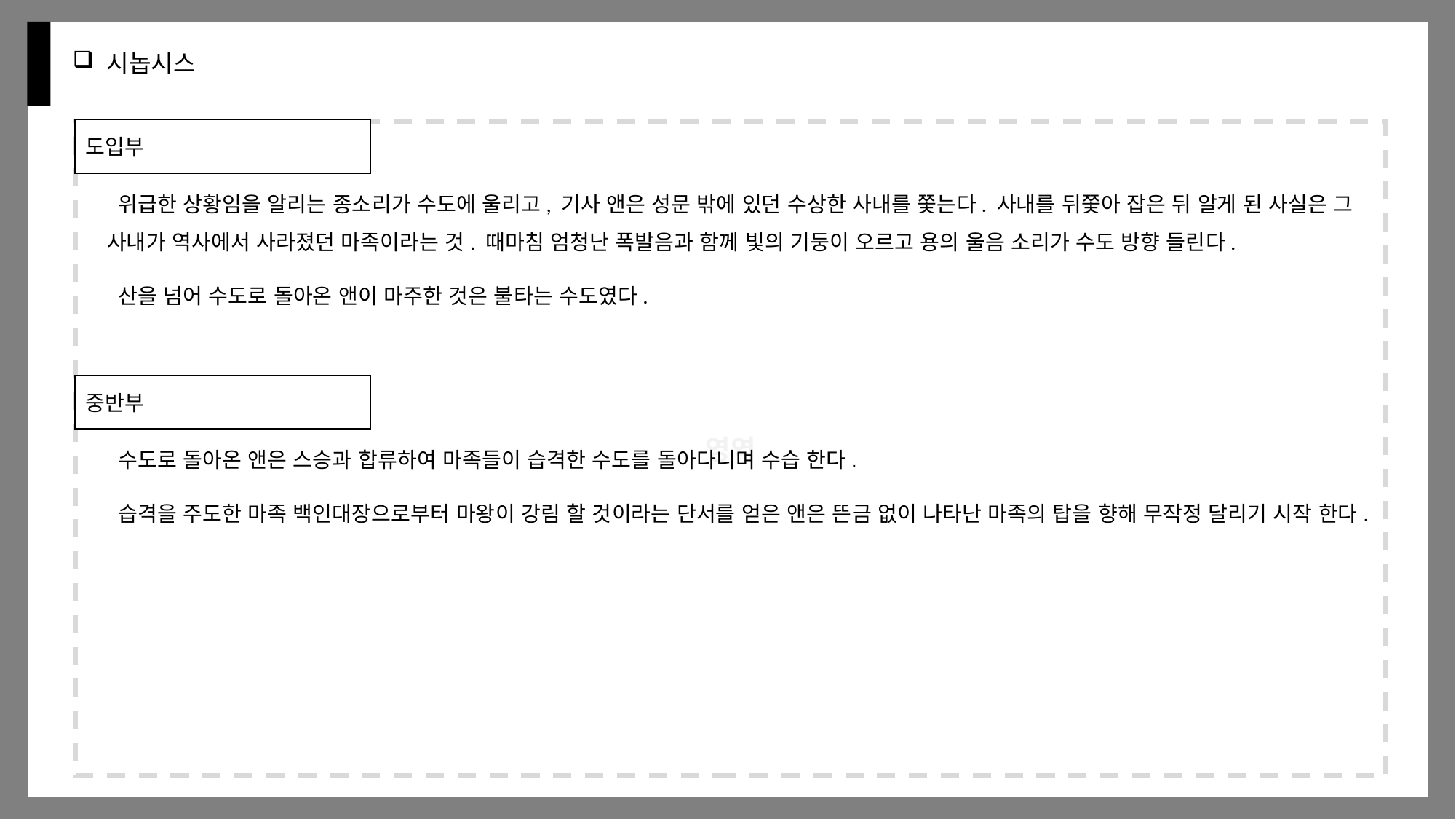

# 시놉시스
도입부
 위급한 상황임을 알리는 종소리가 수도에 울리고, 기사 앤은 성문 밖에 있던 수상한 사내를 쫓는다. 사내를 뒤쫓아 잡은 뒤 알게 된 사실은 그 사내가 역사에서 사라졌던 마족이라는 것. 때마침 엄청난 폭발음과 함께 빛의 기둥이 오르고 용의 울음 소리가 수도 방향 들린다.
 산을 넘어 수도로 돌아온 앤이 마주한 것은 불타는 수도였다.

중반부
 수도로 돌아온 앤은 스승과 합류하여 마족들이 습격한 수도를 돌아다니며 수습 한다.
 습격을 주도한 마족 백인대장으로부터 마왕이 강림 할 것이라는 단서를 얻은 앤은 뜬금 없이 나타난 마족의 탑을 향해 무작정 달리기 시작 한다.